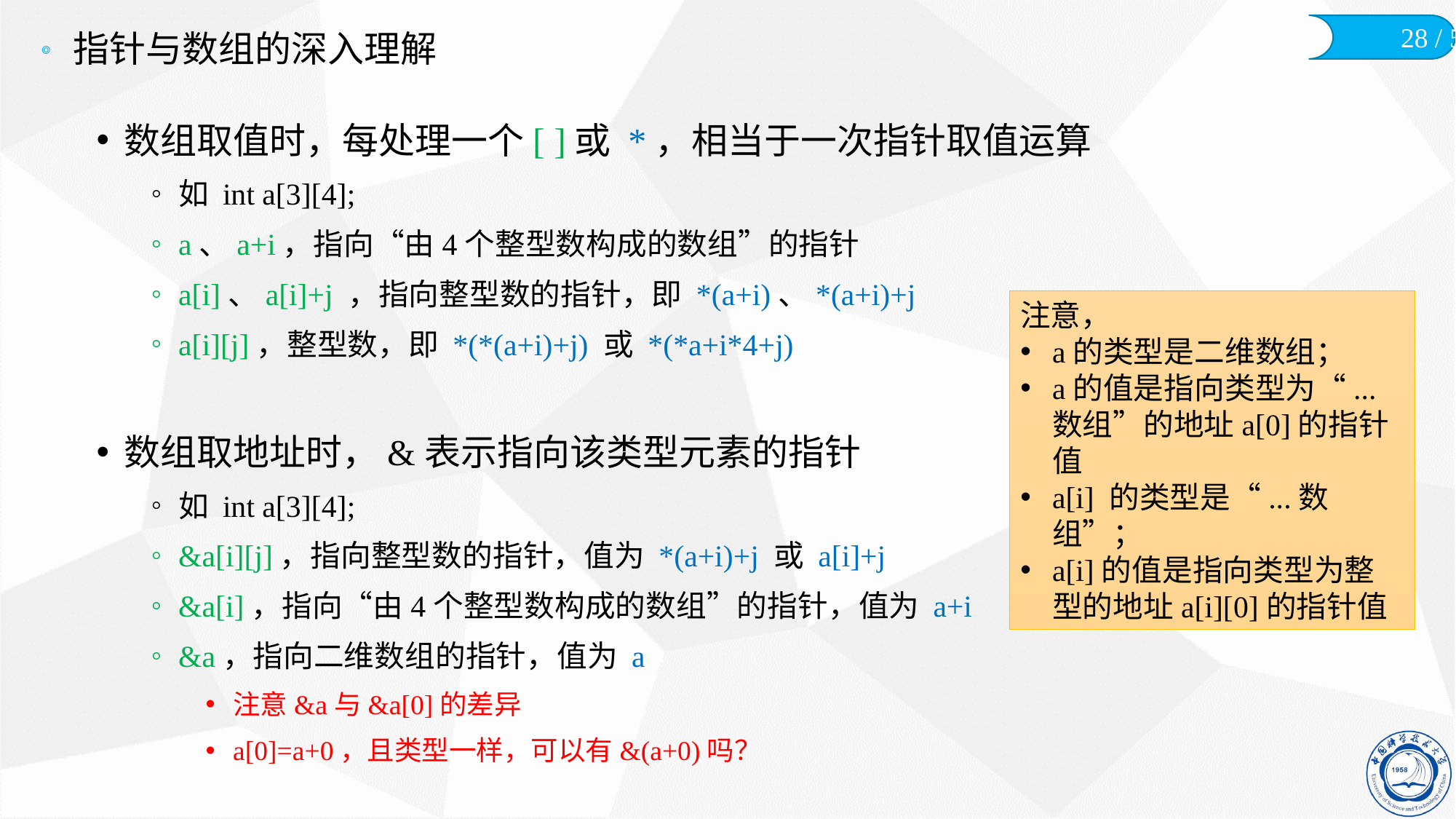

# 指针与数组的深入理解
数组取值时，每处理一个[ ]或 *，相当于一次指针取值运算
如 int a[3][4];
a、a+i，指向“由4个整型数构成的数组”的指针
a[i]、a[i]+j ，指向整型数的指针，即 *(a+i)、*(a+i)+j
a[i][j]，整型数，即 *(*(a+i)+j) 或 *(*a+i*4+j)

数组取地址时，&表示指向该类型元素的指针
如 int a[3][4];
&a[i][j]，指向整型数的指针，值为 *(a+i)+j 或 a[i]+j
&a[i]，指向“由4个整型数构成的数组”的指针，值为 a+i
&a，指向二维数组的指针，值为 a
注意&a与&a[0]的差异
a[0]=a+0，且类型一样，可以有&(a+0)吗？
注意，
a的类型是二维数组；
a的值是指向类型为“...数组”的地址a[0]的指针值
a[i] 的类型是“...数组”；
a[i]的值是指向类型为整型的地址a[i][0]的指针值